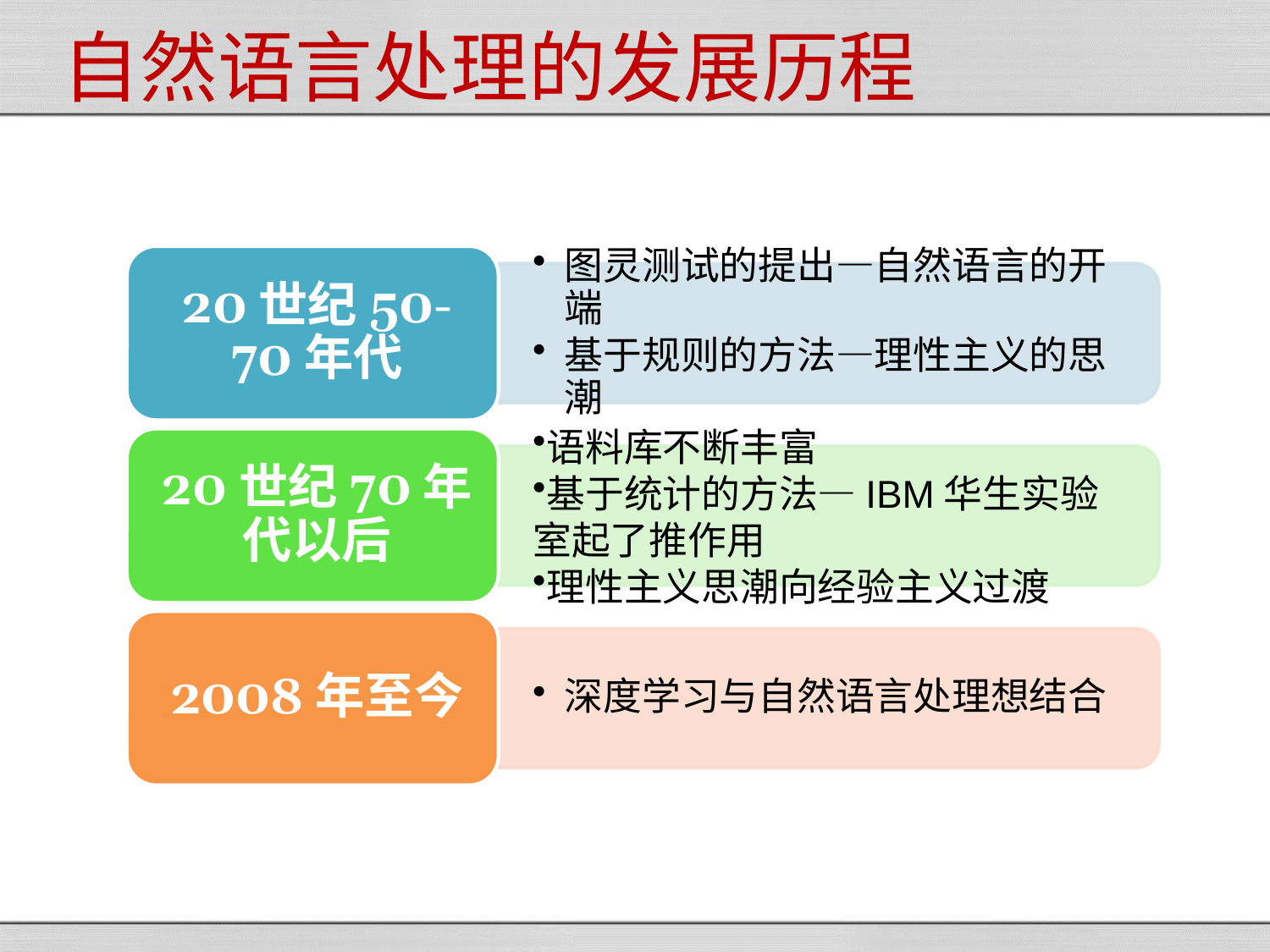

自然语言处理的发展历程
图灵测试的提出—自然语言的开端
基于规则的方法—理性主义的思潮
20世纪50-70年代
语料库不断丰富
基于统计的方法—IBM华生实验室起了推作用
理性主义思潮向经验主义过渡
20世纪70年代以后
深度学习与自然语言处理想结合
2008年至今